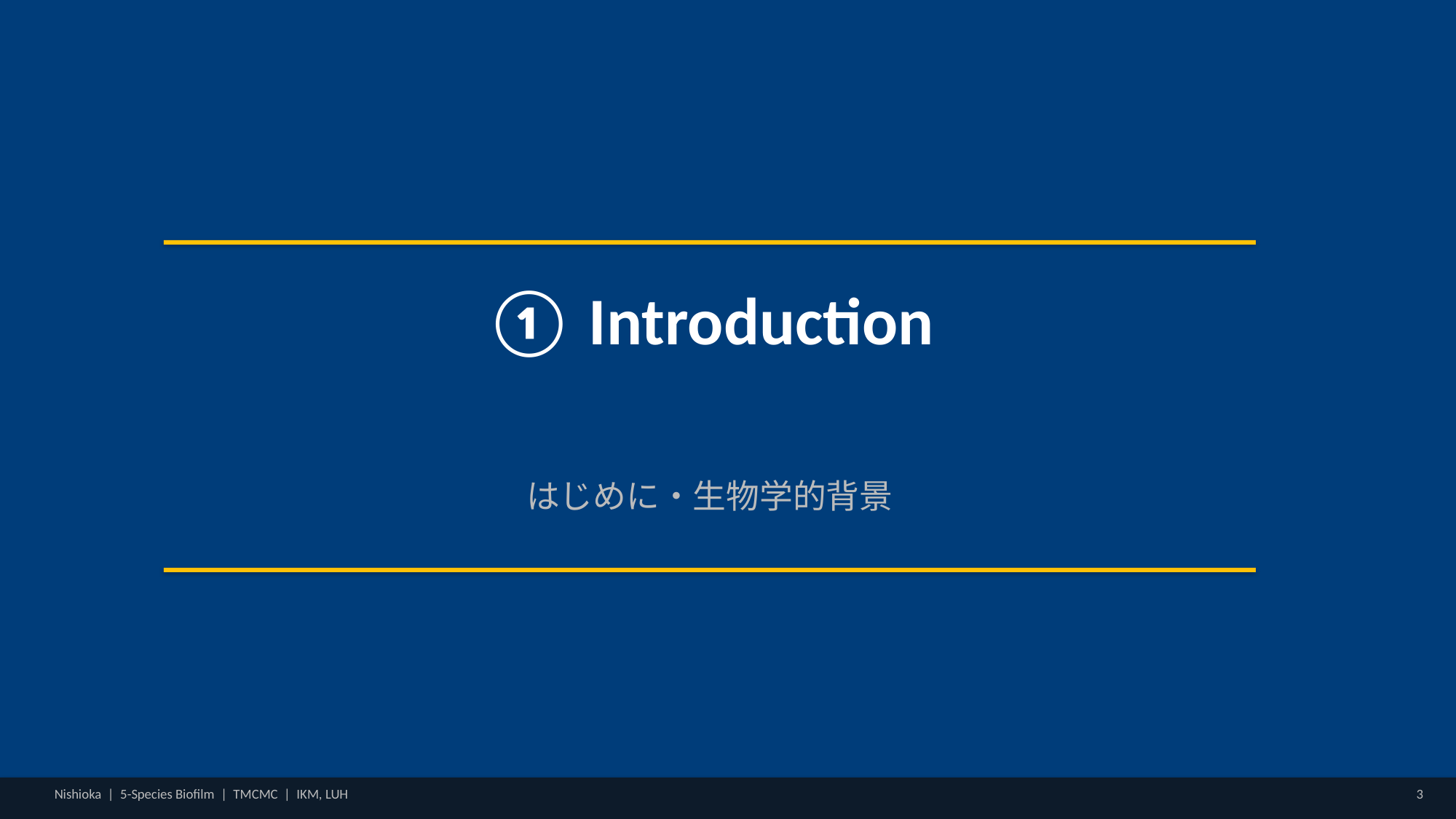

① Introduction
はじめに・生物学的背景

Nishioka  |  5-Species Biofilm  |  TMCMC  |  IKM, LUH
3